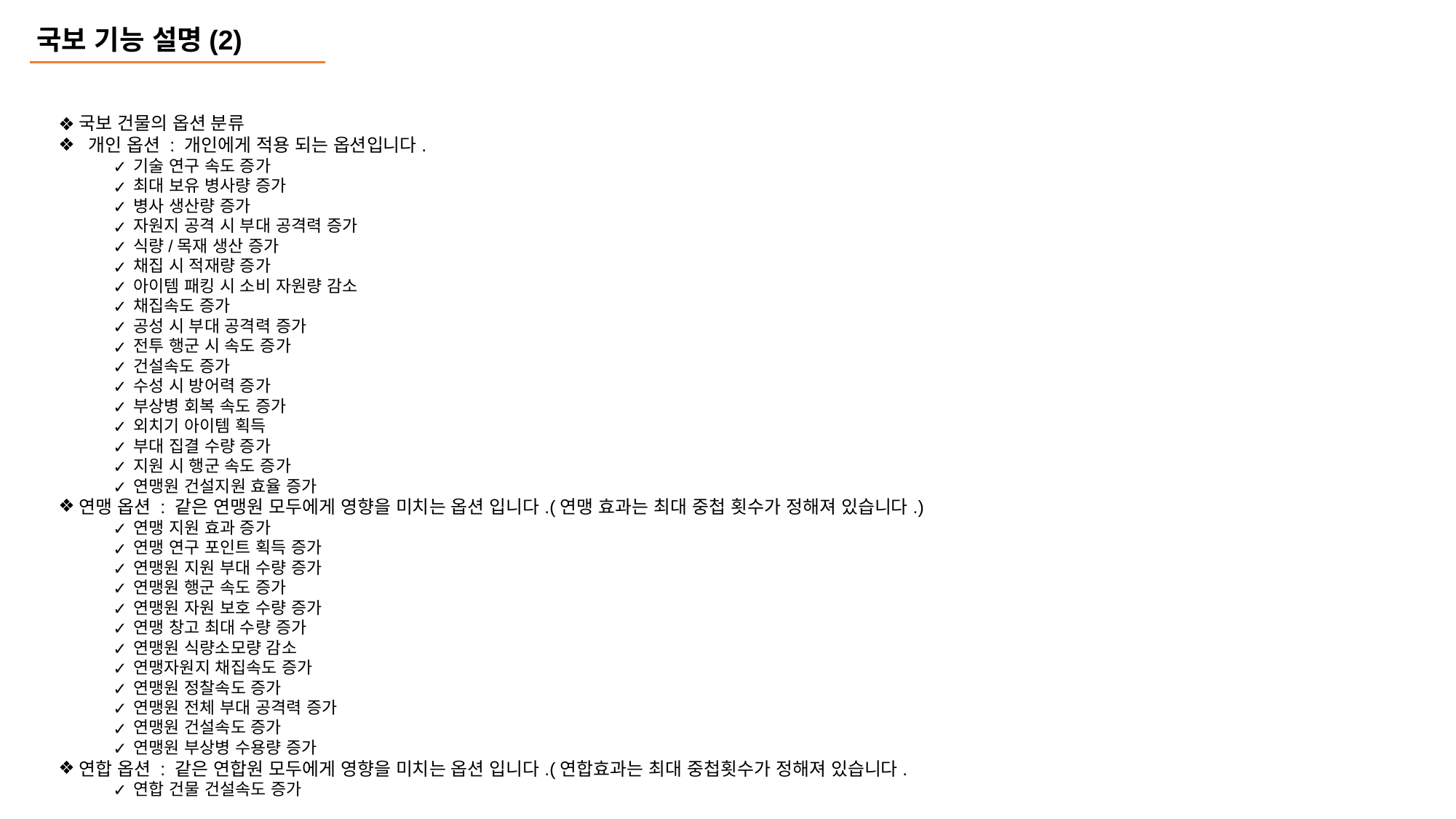

국보 기능 설명(2)

국보 건물의 옵션 분류
 개인 옵션 : 개인에게 적용 되는 옵션입니다.
기술 연구 속도 증가
최대 보유 병사량 증가
병사 생산량 증가
자원지 공격 시 부대 공격력 증가
식량/목재 생산 증가
채집 시 적재량 증가
아이템 패킹 시 소비 자원량 감소
채집속도 증가
공성 시 부대 공격력 증가
전투 행군 시 속도 증가
건설속도 증가
수성 시 방어력 증가
부상병 회복 속도 증가
외치기 아이템 획득
부대 집결 수량 증가
지원 시 행군 속도 증가
연맹원 건설지원 효율 증가
연맹 옵션 : 같은 연맹원 모두에게 영향을 미치는 옵션 입니다.(연맹 효과는 최대 중첩 횟수가 정해져 있습니다.)
연맹 지원 효과 증가
연맹 연구 포인트 획득 증가
연맹원 지원 부대 수량 증가
연맹원 행군 속도 증가
연맹원 자원 보호 수량 증가
연맹 창고 최대 수량 증가
연맹원 식량소모량 감소
연맹자원지 채집속도 증가
연맹원 정찰속도 증가
연맹원 전체 부대 공격력 증가
연맹원 건설속도 증가
연맹원 부상병 수용량 증가
연합 옵션 : 같은 연합원 모두에게 영향을 미치는 옵션 입니다.(연합효과는 최대 중첩횟수가 정해져 있습니다.
연합 건물 건설속도 증가